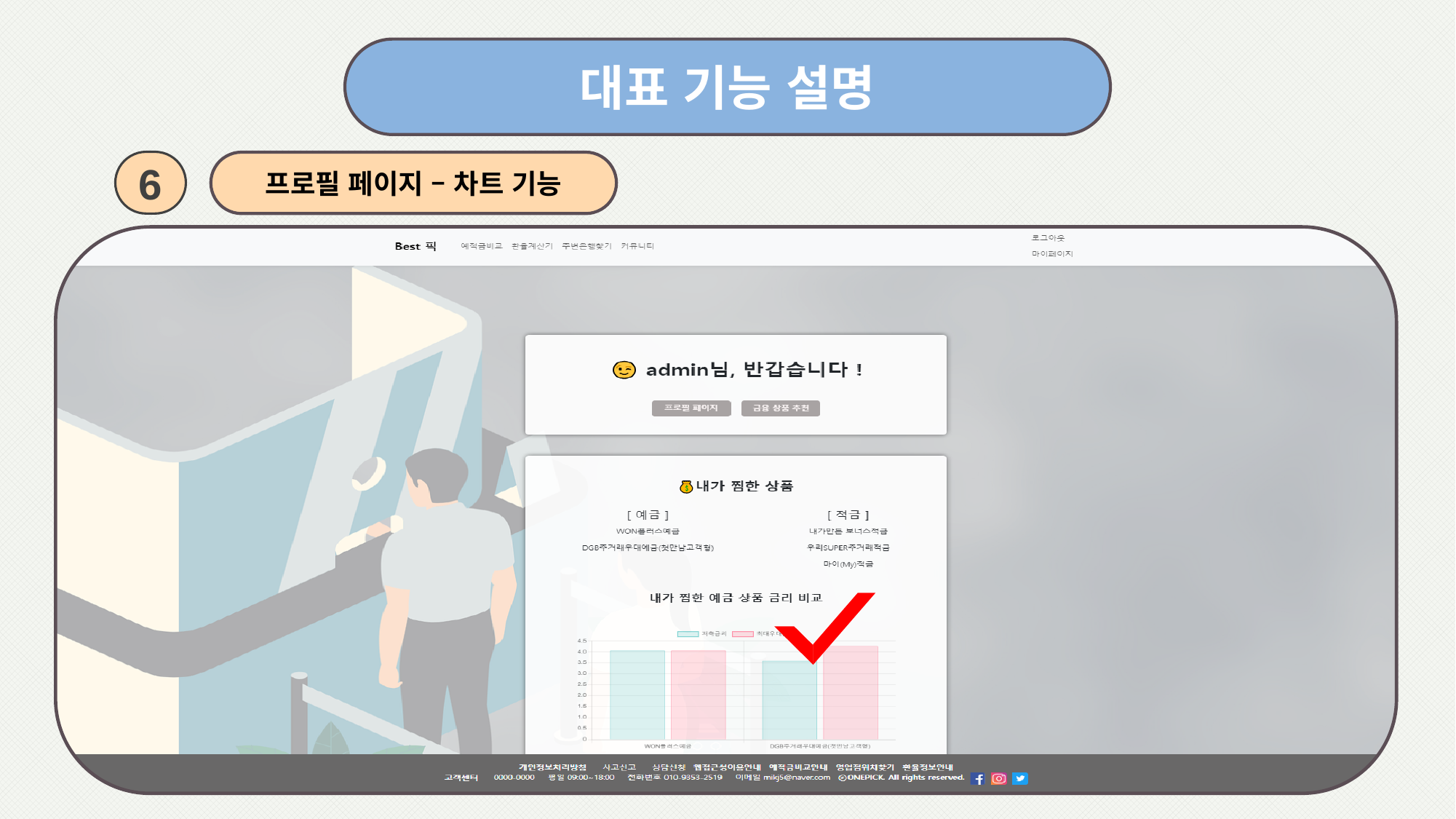

대표 기능 설명
6
프로필 페이지 – 차트 기능